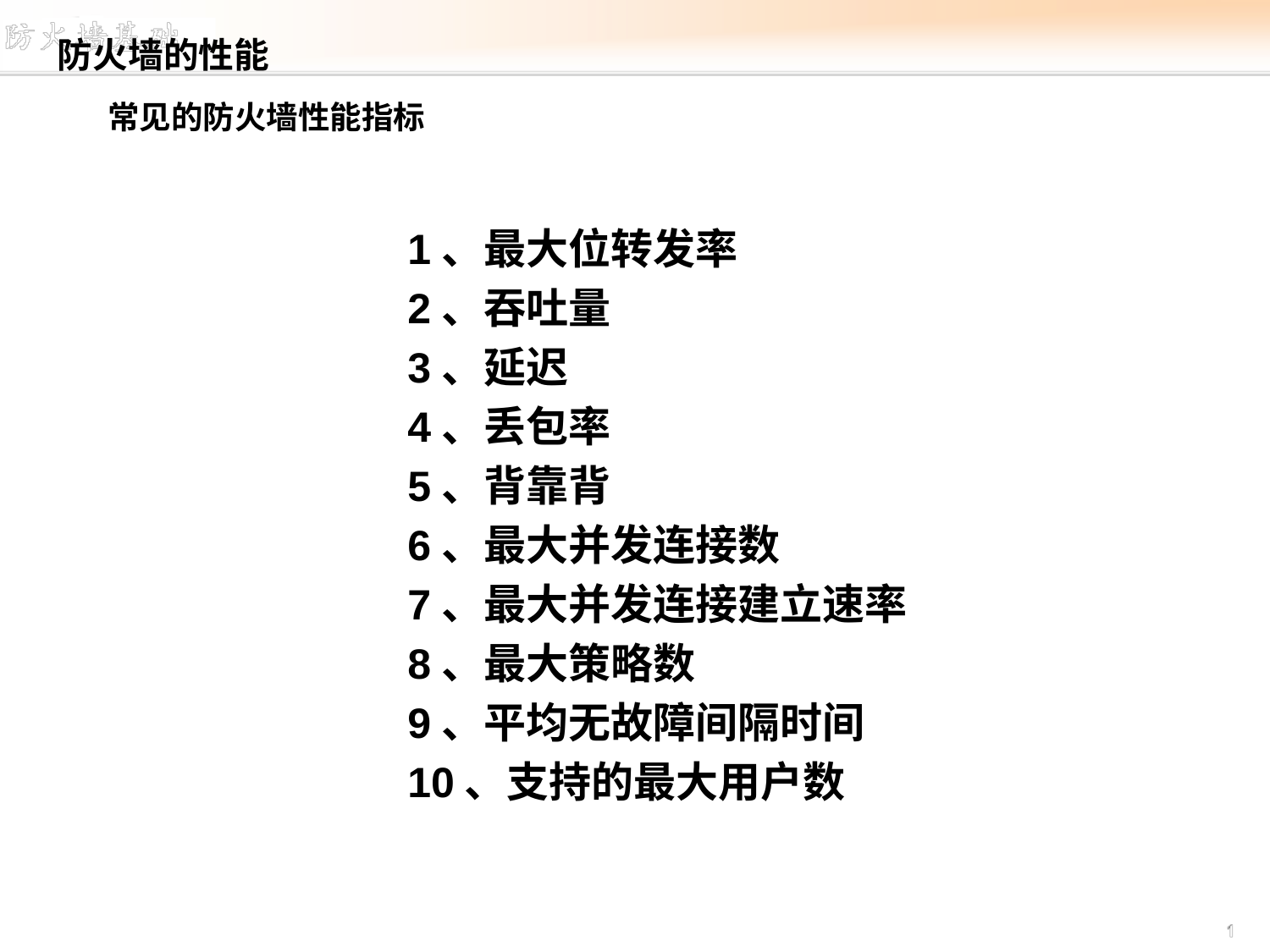

防火墙的性能
# 常见的防火墙性能指标
1、最大位转发率
2、吞吐量
3、延迟
4、丢包率
5、背靠背
6、最大并发连接数
7、最大并发连接建立速率
8、最大策略数
9、平均无故障间隔时间
10、支持的最大用户数